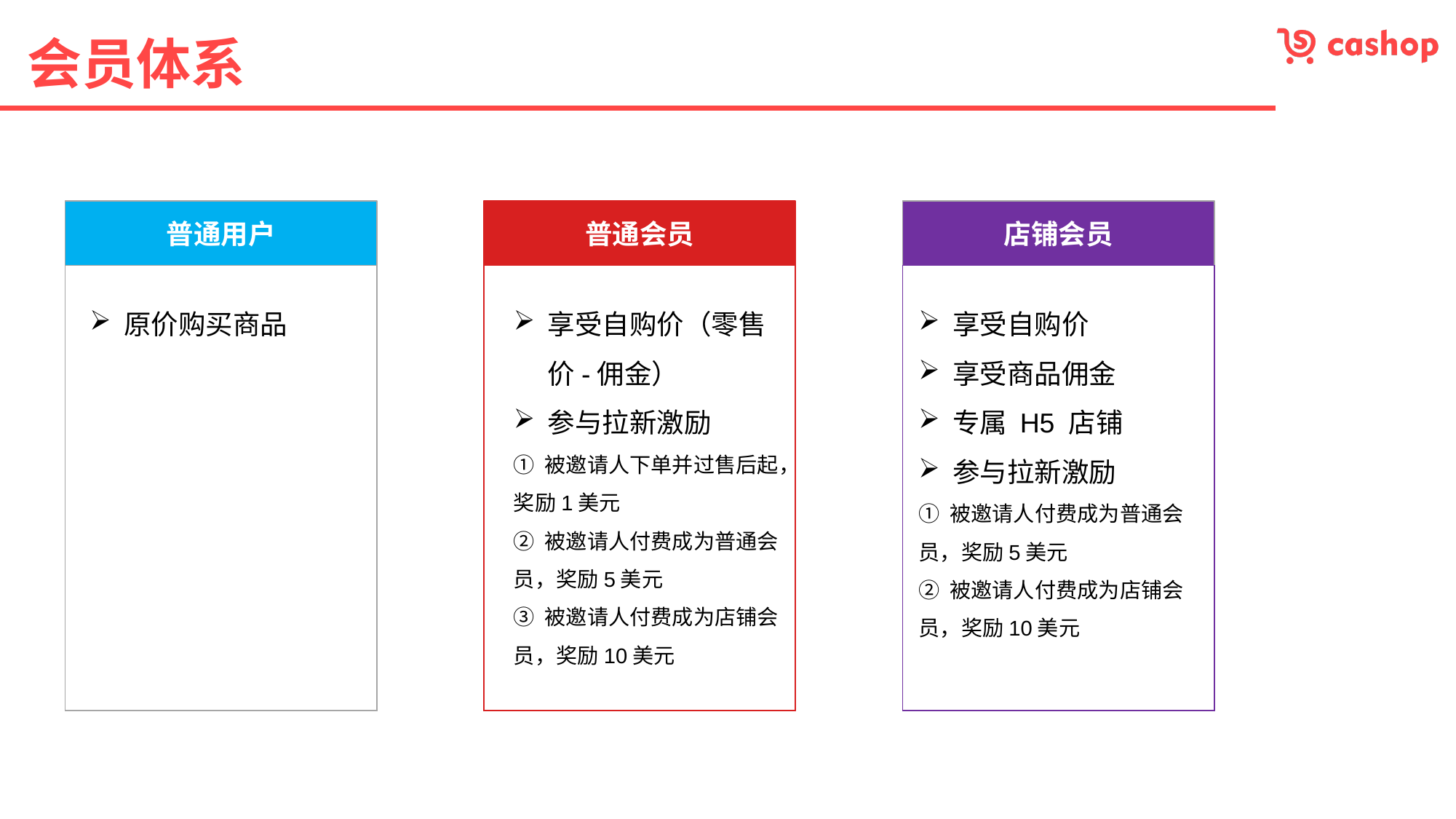

# 会员体系
普通用户
普通会员
店铺会员

原价购买商品
享受自购价（零售价-佣金）
参与拉新激励
① 被邀请人下单并过售后起，奖励1美元
② 被邀请人付费成为普通会员，奖励5美元
③ 被邀请人付费成为店铺会员，奖励10美元

享受自购价
享受商品佣金
专属 H5 店铺
参与拉新激励
① 被邀请人付费成为普通会员，奖励5美元
② 被邀请人付费成为店铺会员，奖励10美元